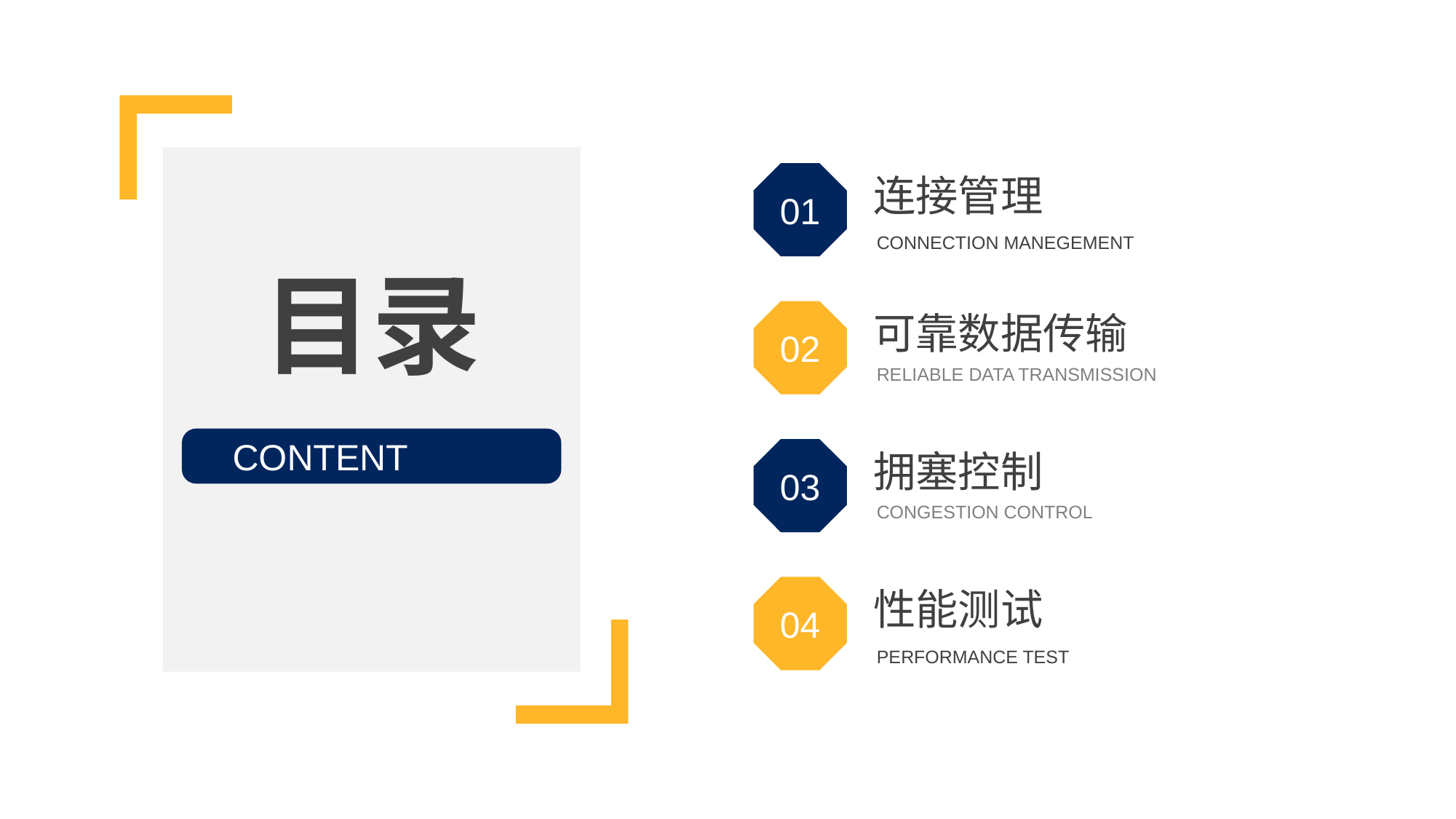

01
连接管理
CONNECTION MANEGEMENT
目录
02
可靠数据传输
RELIABLE DATA TRANSMISSION
CONTENT

03
拥塞控制
CONGESTION CONTROL
04
性能测试

PERFORMANCE TEST